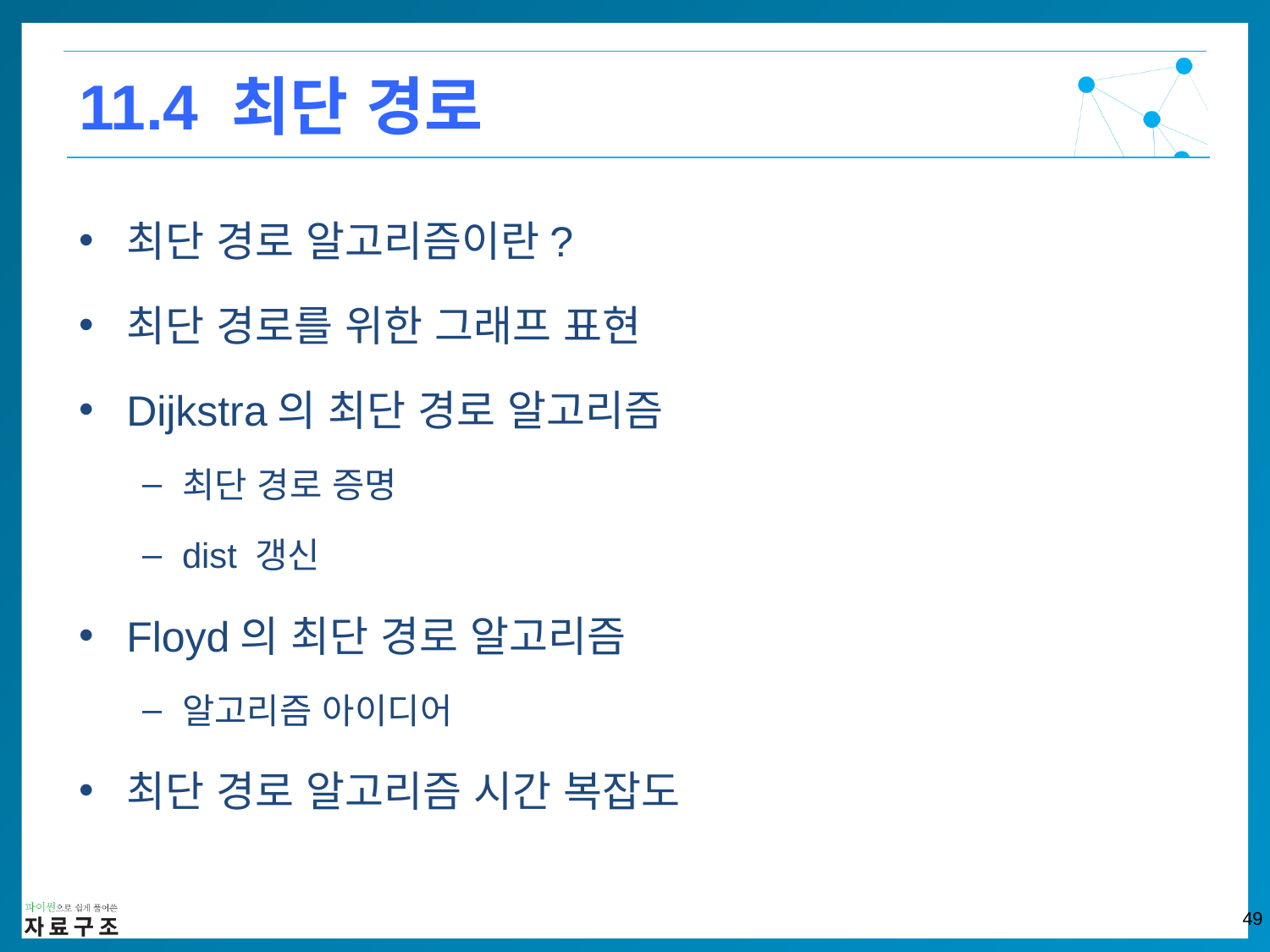

11.4 최단 경로
최단 경로 알고리즘이란?
최단 경로를 위한 그래프 표현
Dijkstra의 최단 경로 알고리즘
최단 경로 증명
dist 갱신
Floyd의 최단 경로 알고리즘
알고리즘 아이디어
최단 경로 알고리즘 시간 복잡도